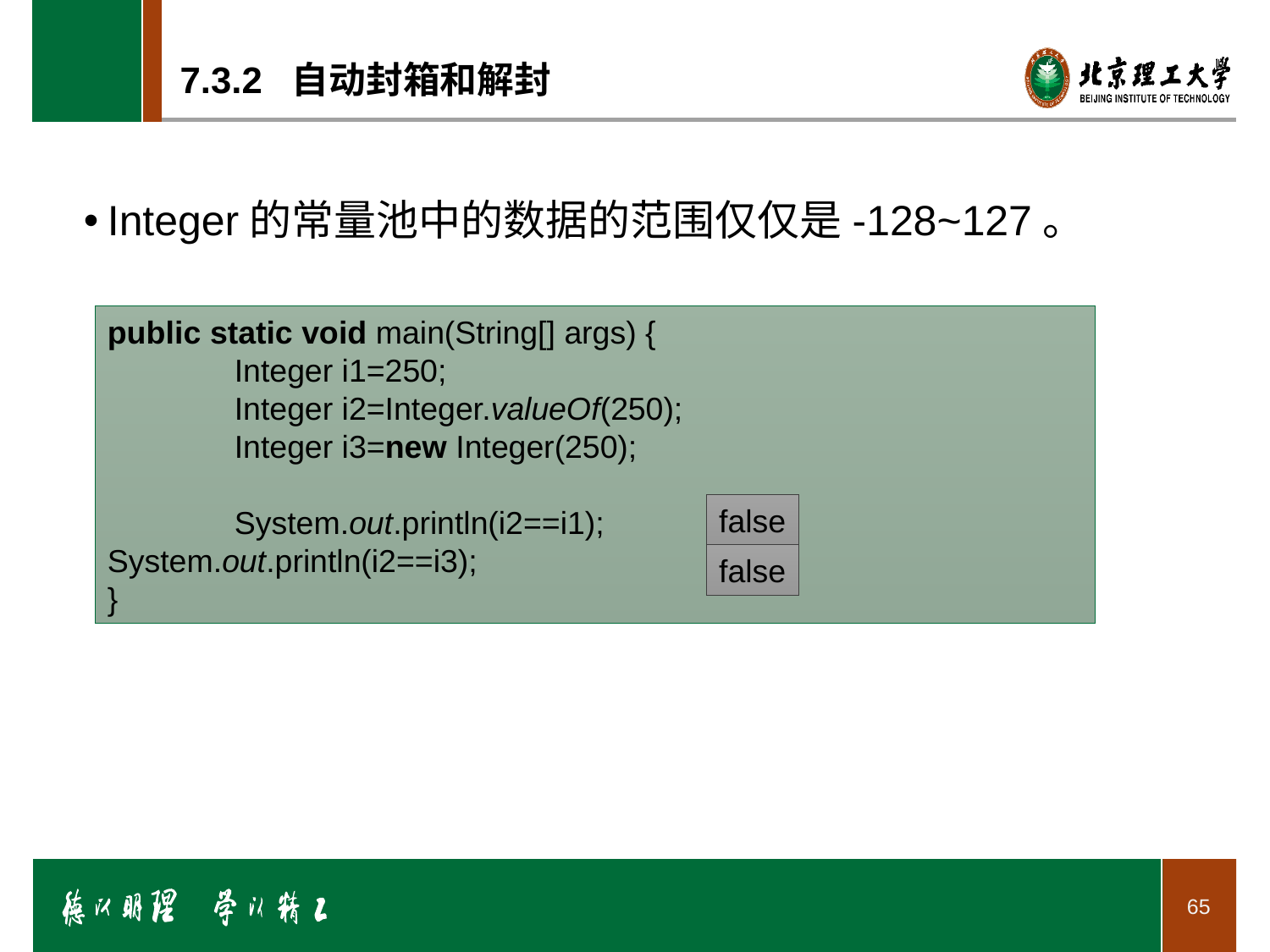

# 7.3.2  自动封箱和解封
Integer的常量池中的数据的范围仅仅是-128~127。

public static void main(String[] args) {
	Integer i1=250;
	Integer i2=Integer.valueOf(250);
	Integer i3=new Integer(250);

	System.out.println(i2==i1);  	System.out.println(i2==i3);
}
false
false